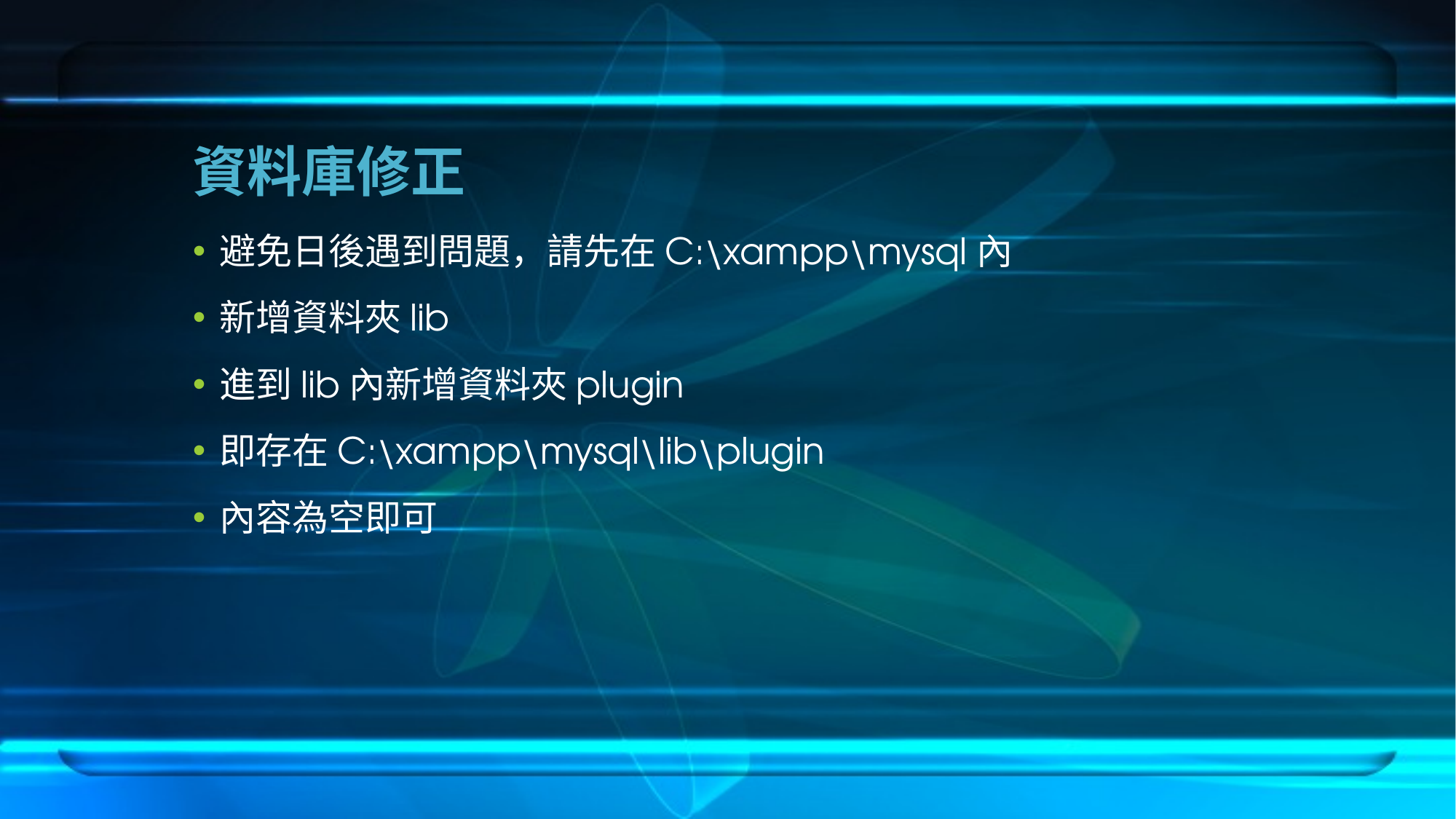

# 資料庫修正
避免日後遇到問題，請先在C:\xampp\mysql內
新增資料夾lib
進到lib內新增資料夾plugin
即存在C:\xampp\mysql\lib\plugin
內容為空即可